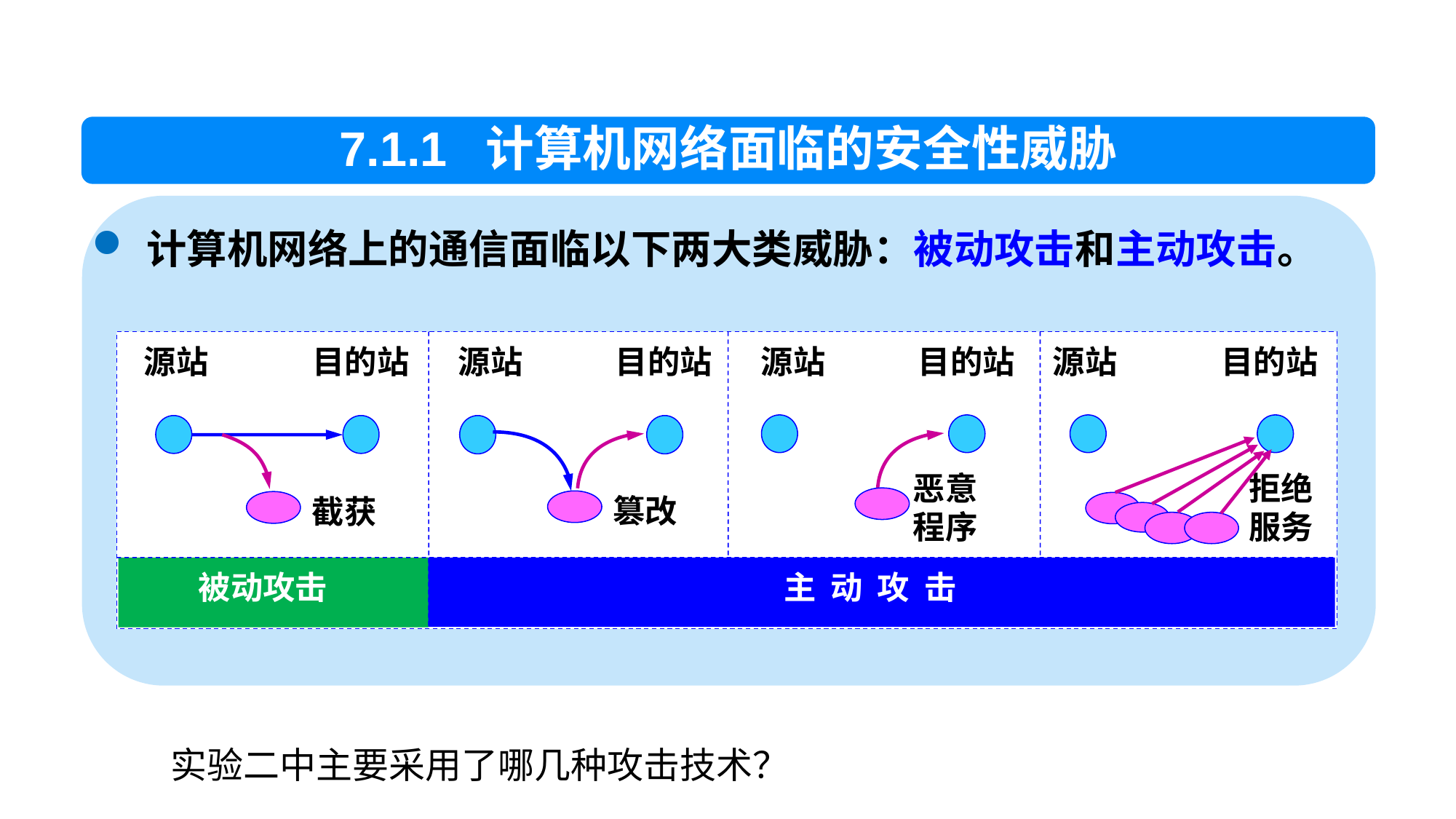

7.1.1  计算机网络面临的安全性威胁

计算机网络上的通信面临以下两大类威胁：被动攻击和主动攻击。

计算机网络上的通信面临以下两大类威胁：被动攻击和主动攻击。

源站
目的站
源站
目的站
源站
目的站
源站
目的站

恶意
程序
拒绝
服务
篡改
截获

被动攻击
主  动  攻  击
实验二中主要采用了哪几种攻击技术？